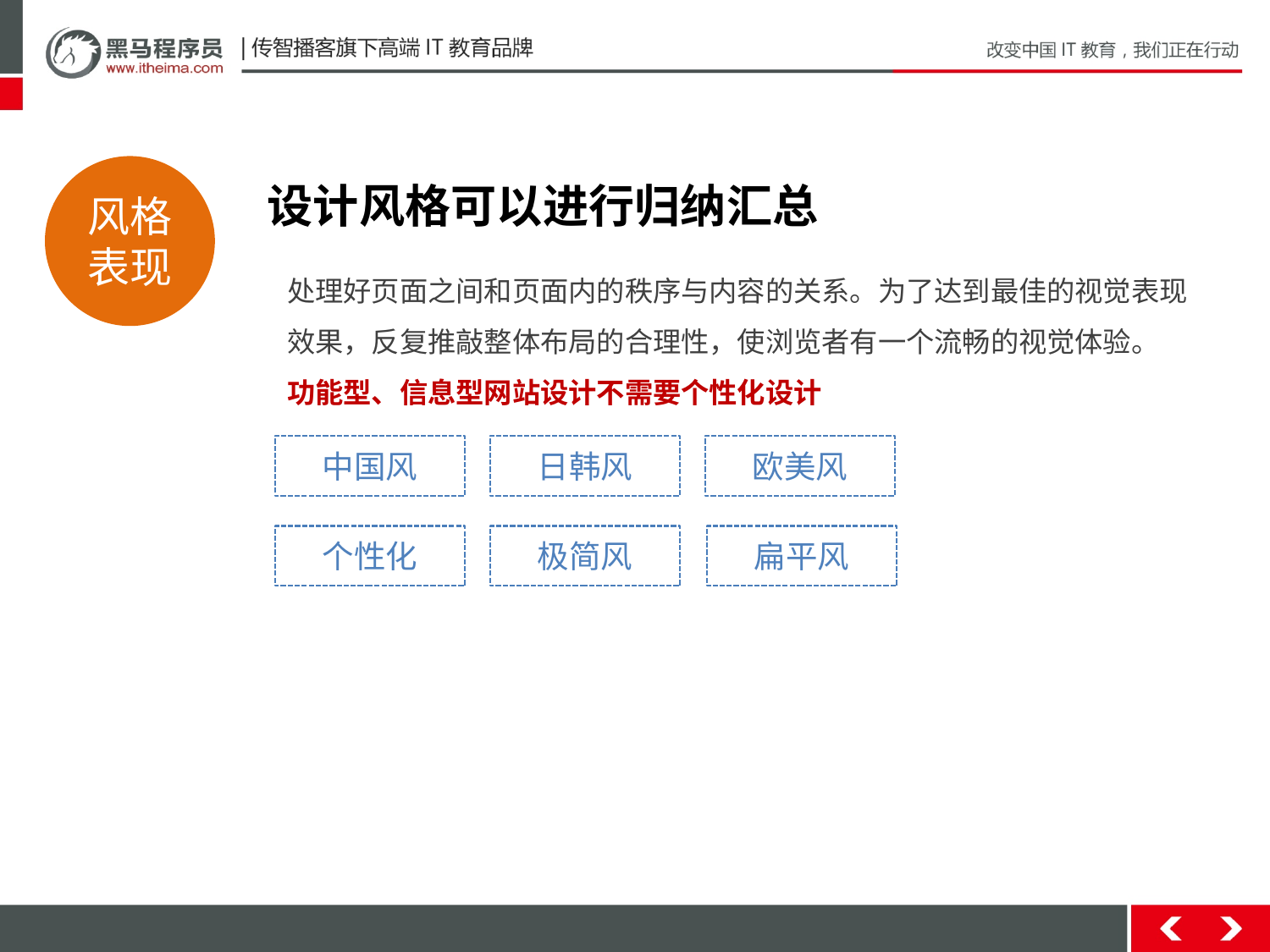

风格表现
设计风格可以进行归纳汇总
处理好页面之间和页面内的秩序与内容的关系。为了达到最佳的视觉表现效果，反复推敲整体布局的合理性，使浏览者有一个流畅的视觉体验。
功能型、信息型网站设计不需要个性化设计
中国风
日韩风
欧美风
个性化
极简风
扁平风